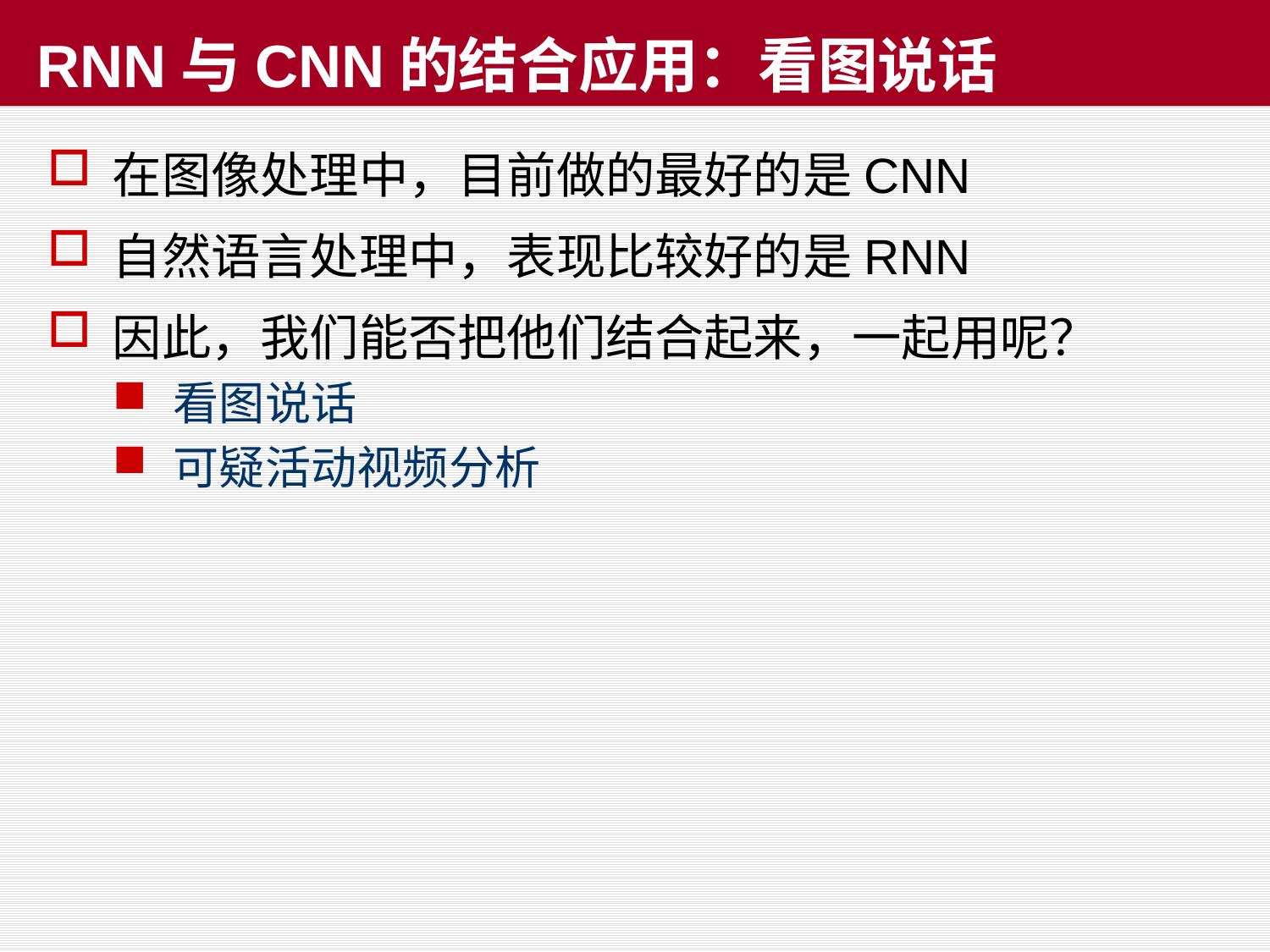

# RNN与CNN的结合应用：看图说话
在图像处理中，目前做的最好的是CNN
自然语言处理中，表现比较好的是RNN
因此，我们能否把他们结合起来，一起用呢？
看图说话
可疑活动视频分析